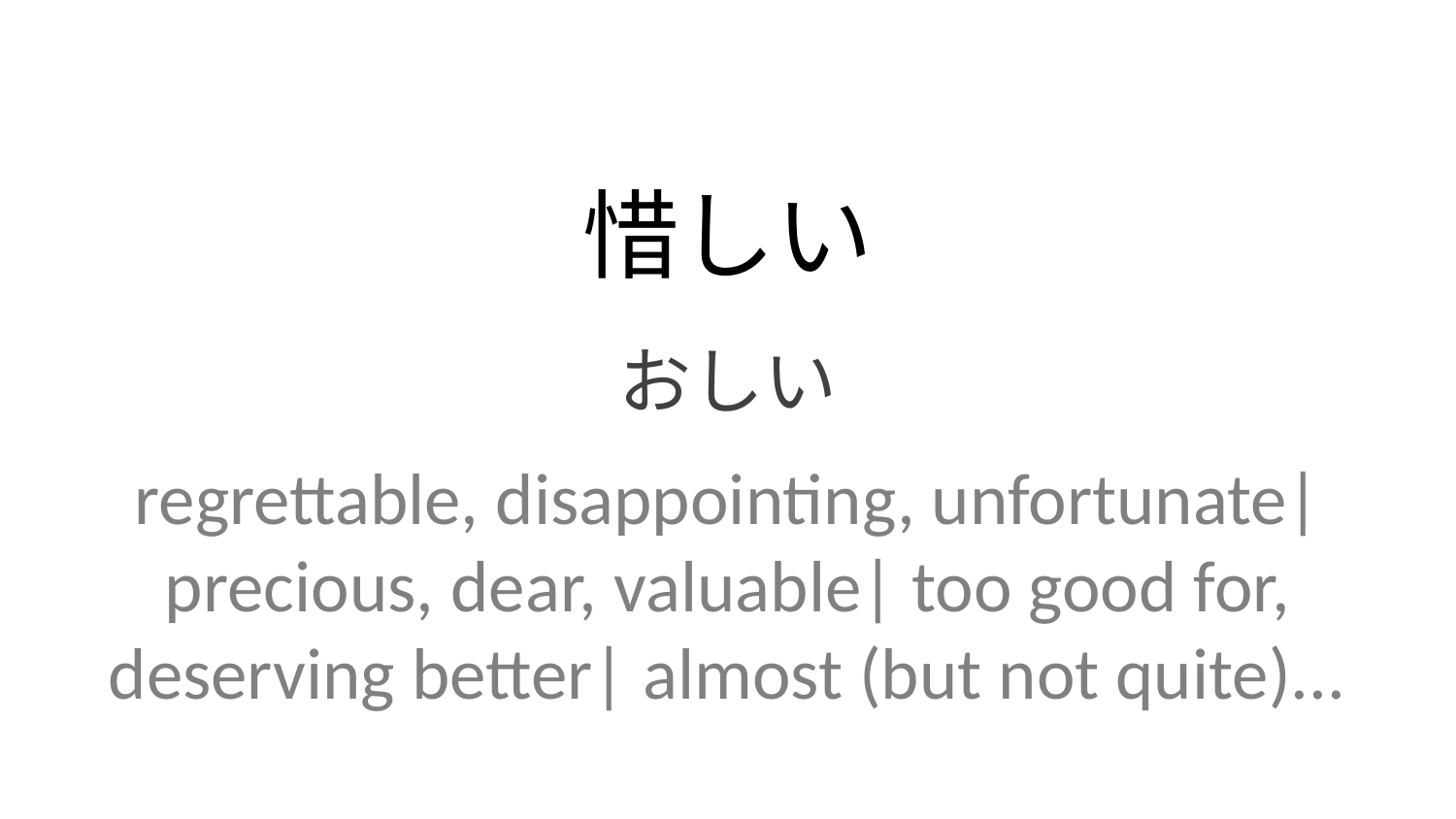

惜しい

おしい
regrettable, disappointing, unfortunate| precious, dear, valuable| too good for, deserving better| almost (but not quite)...